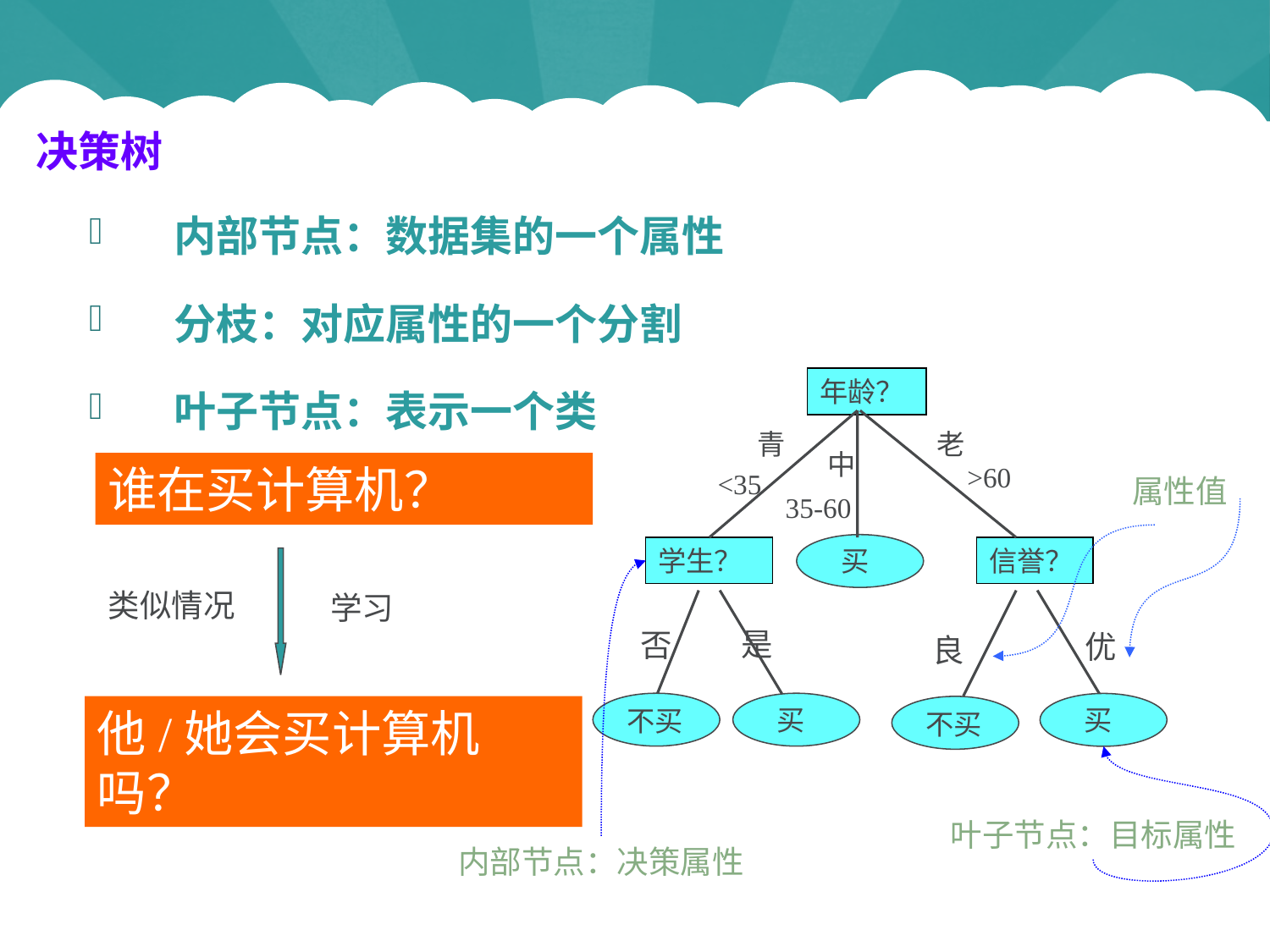

# 决策树
内部节点：数据集的一个属性
分枝：对应属性的一个分割
叶子节点：表示一个类
年龄？

青
老
中

买
学生？
信誉？

是
否
优
良

不买

买

买
谁在买计算机？
>60
<35
属性值
35-60

类似情况
学习
他/她会买计算机吗？

不买
叶子节点：目标属性
内部节点：决策属性